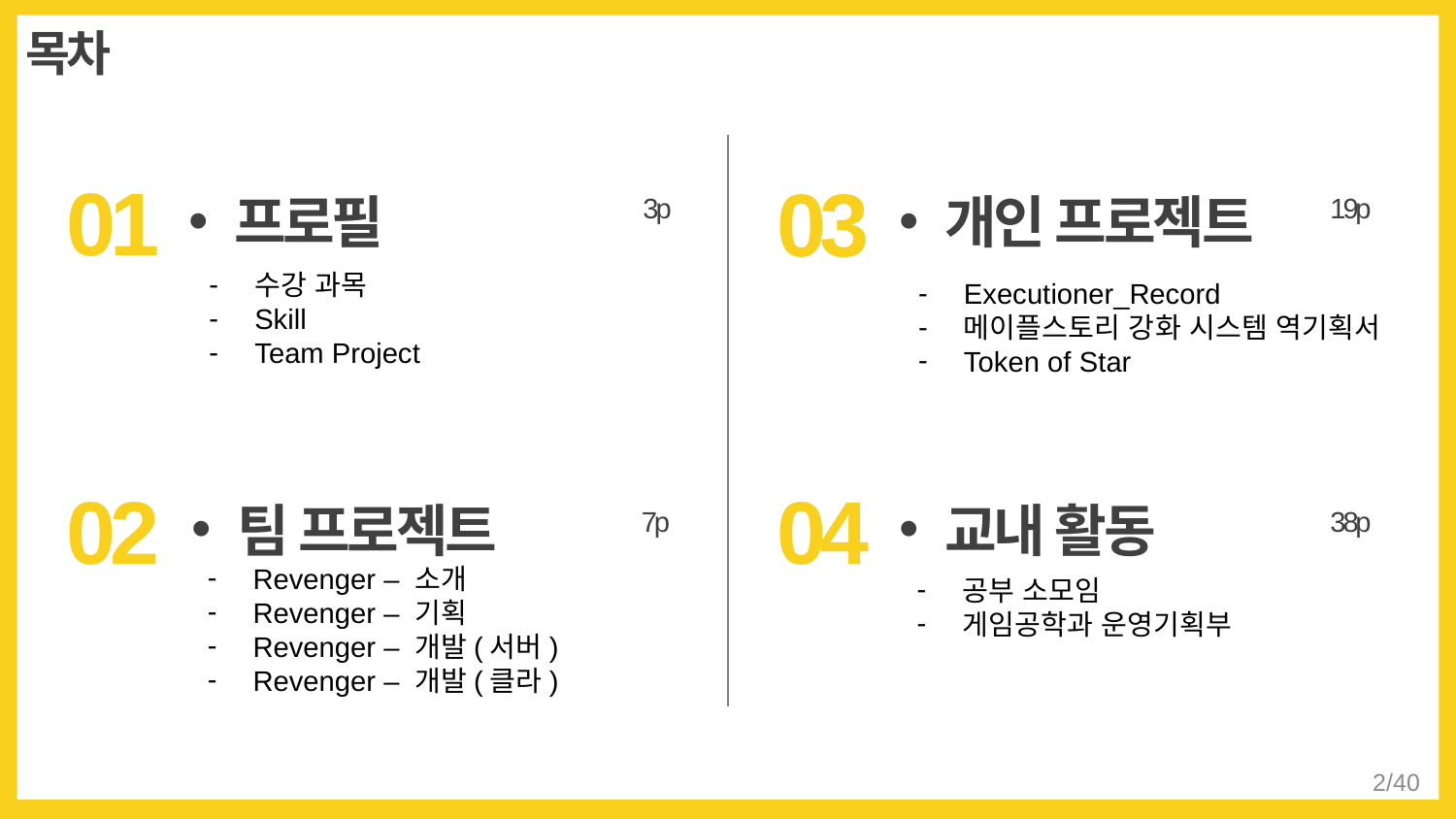

목차

01
03
프로필
개인 프로젝트
02
04
팀 프로젝트
교내 활동
3p
19p
수강 과목
Skill
Team Project
Executioner_Record
메이플스토리 강화 시스템 역기획서
Token of Star
7p
38p
Revenger – 소개
Revenger – 기획
Revenger – 개발(서버)
Revenger – 개발(클라)
공부 소모임
게임공학과 운영기획부
2/40